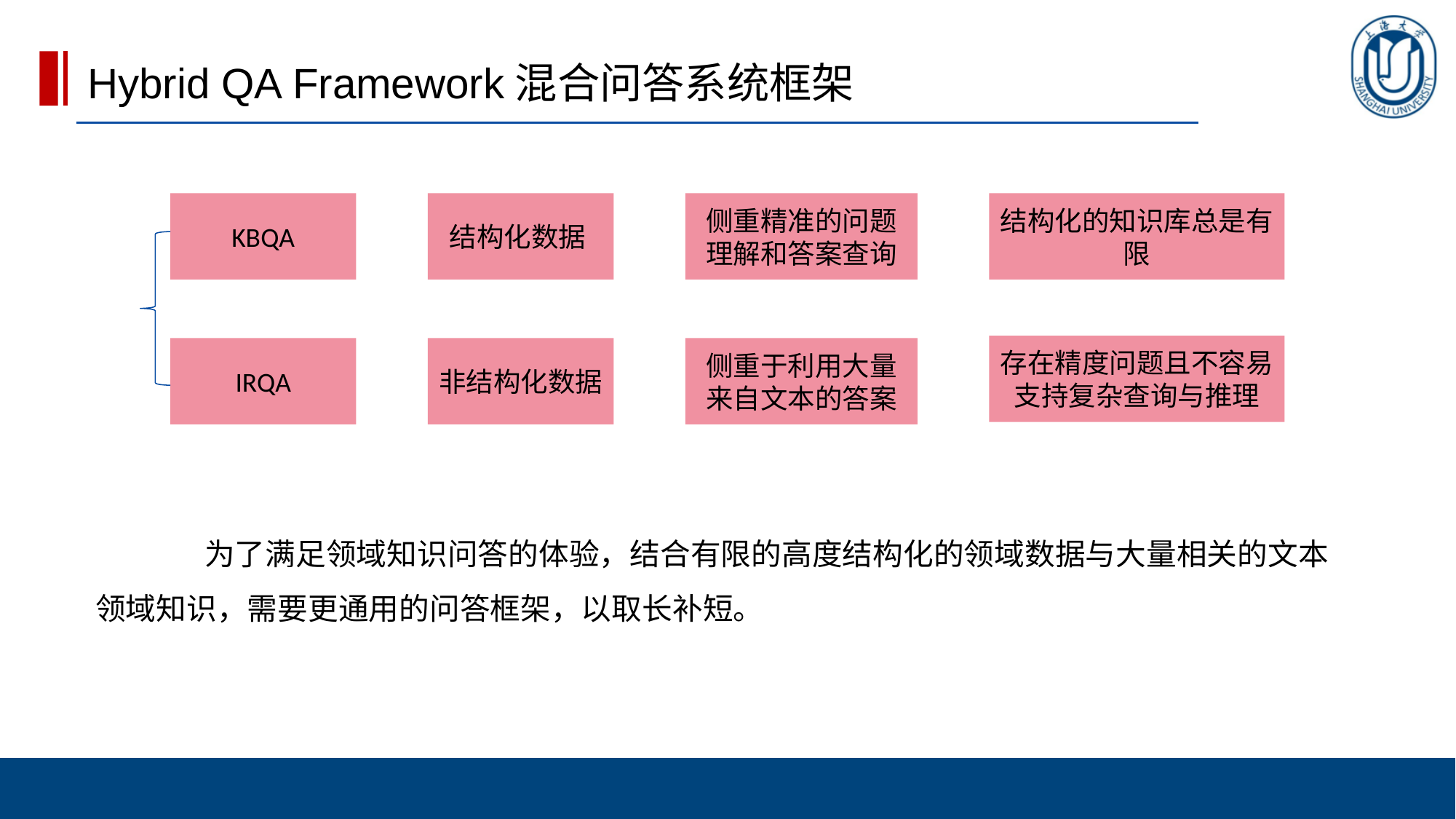

Hybrid QA Framework混合问答系统框架
结构化数据
侧重精准的问题理解和答案查询
结构化的知识库总是有限
KBQA

存在精度问题且不容易支持复杂查询与推理
侧重于利用大量来自文本的答案
IRQA
非结构化数据
	为了满足领域知识问答的体验，结合有限的高度结构化的领域数据与大量相关的文本领域知识，需要更通用的问答框架，以取长补短。